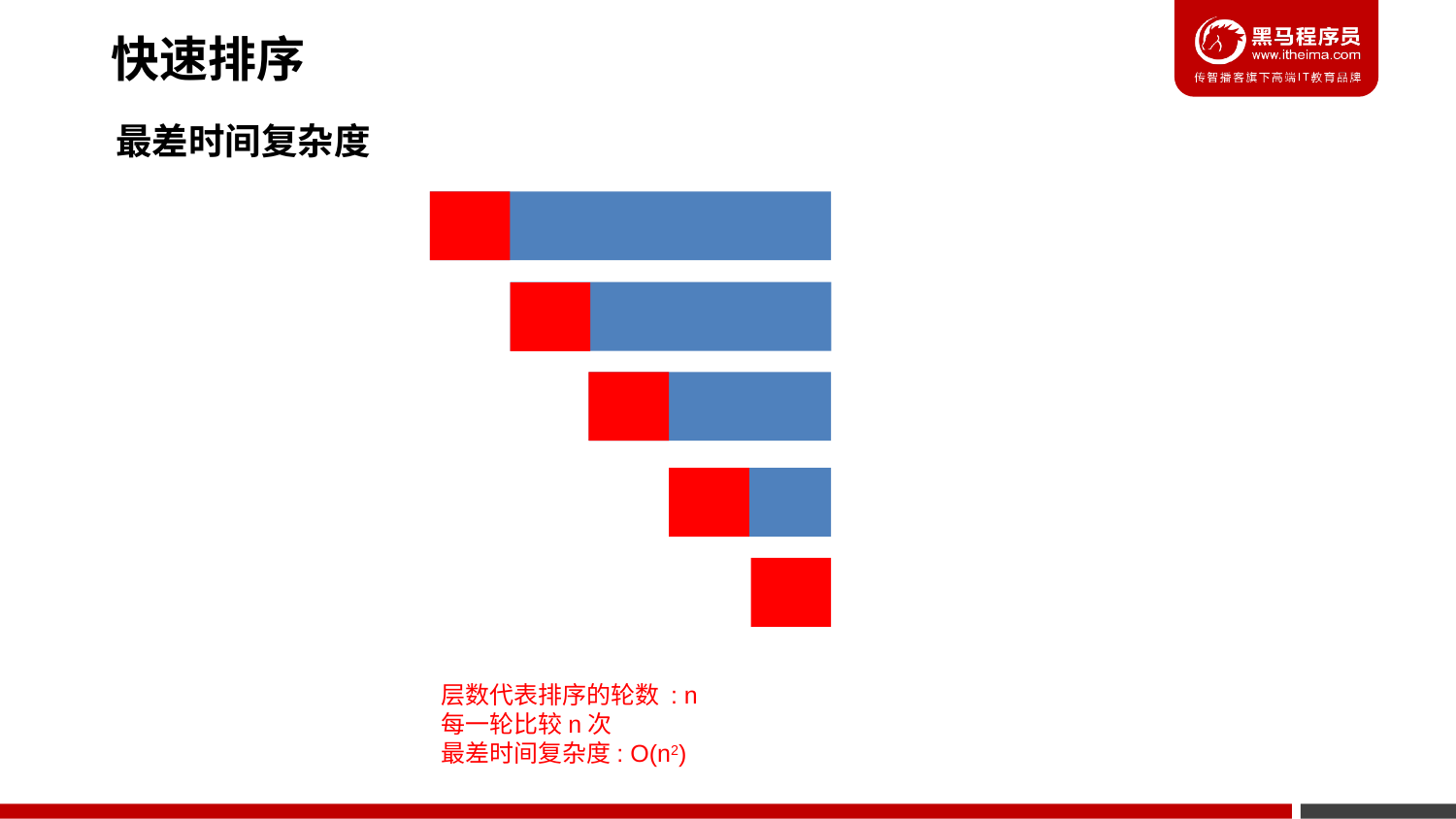

快速排序
最差时间复杂度

层数代表排序的轮数 : n
每一轮比较n次
最差时间复杂度: O(n2)